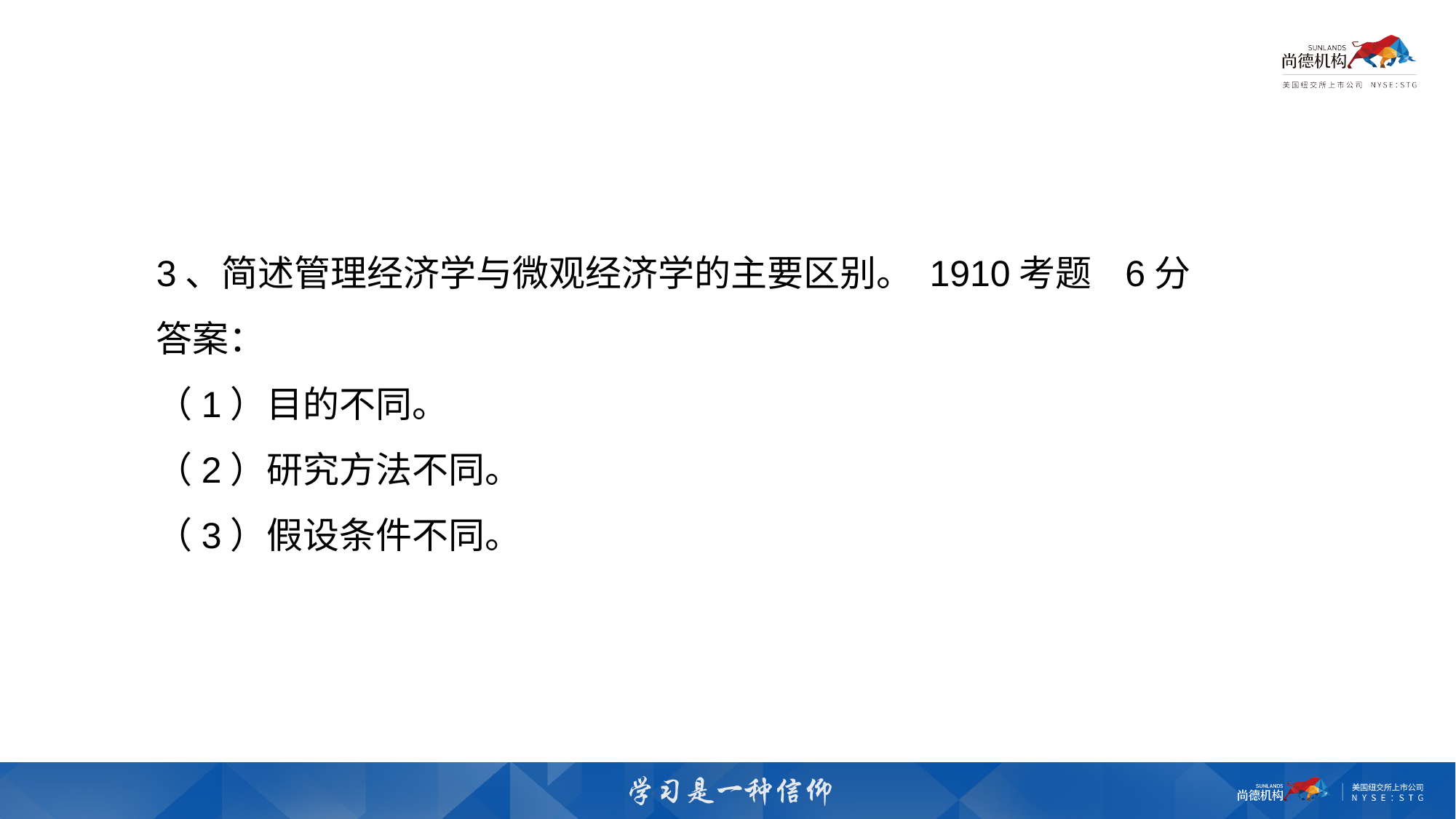

3、简述管理经济学与微观经济学的主要区别。 1910考题   6分
答案：
（1）目的不同。 
（2）研究方法不同。 
（3）假设条件不同。